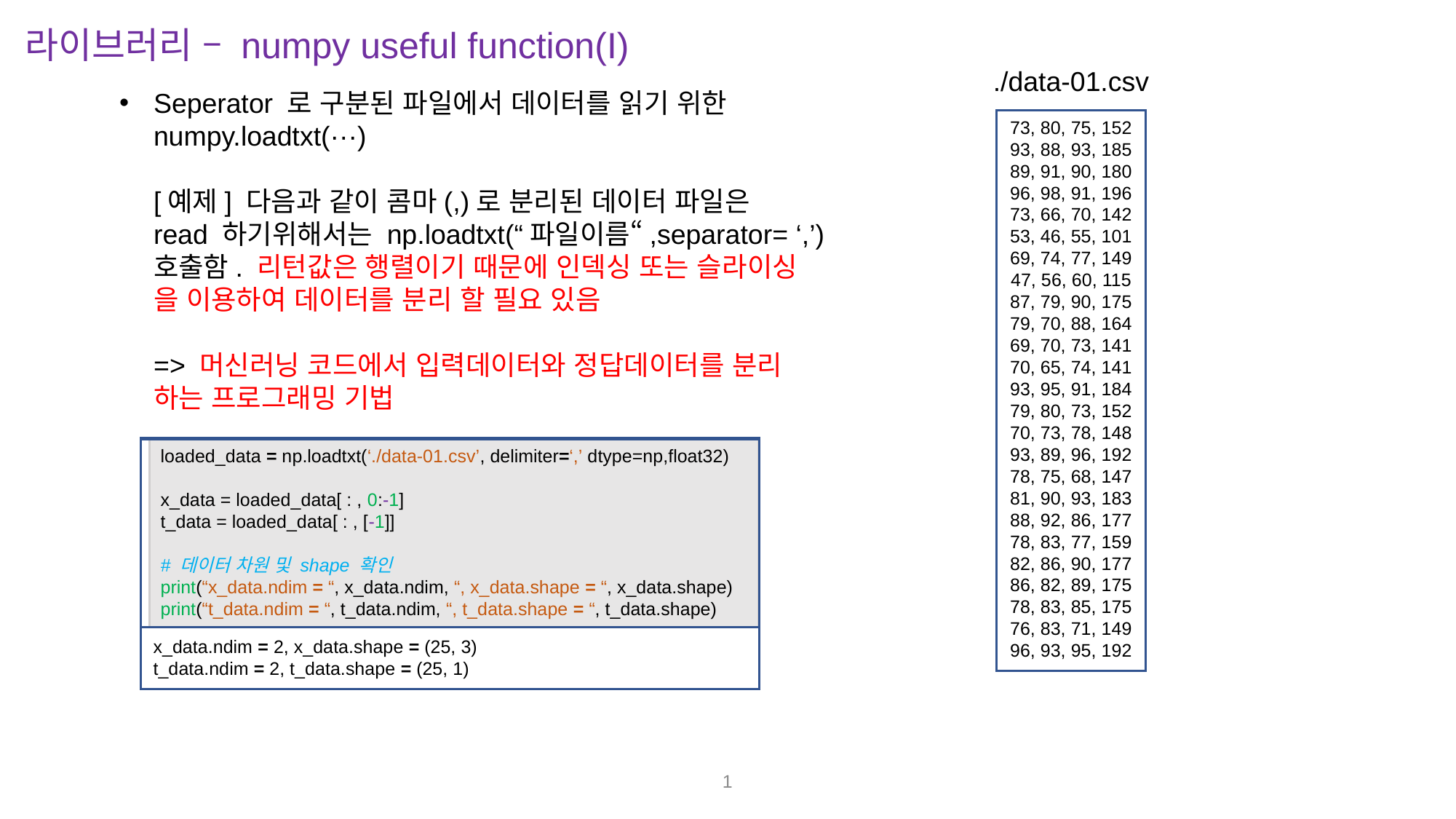

라이브러리 – numpy useful function(I)
./data-01.csv
Seperator 로 구분된 파일에서 데이터를 읽기 위한
numpy.loadtxt(···)
[예제] 다음과 같이 콤마(,)로 분리된 데이터 파일은
read 하기위해서는 np.loadtxt(“파일이름“,separator= ‘,’)
호출함. 리턴값은 행렬이기 때문에 인덱싱 또는 슬라이싱
을 이용하여 데이터를 분리 할 필요 있음
=> 머신러닝 코드에서 입력데이터와 정답데이터를 분리
하는 프로그래밍 기법
73, 80, 75, 152
93, 88, 93, 185
89, 91, 90, 180
96, 98, 91, 196
73, 66, 70, 142
53, 46, 55, 101
69, 74, 77, 149
47, 56, 60, 115
87, 79, 90, 175
79, 70, 88, 164
69, 70, 73, 141
70, 65, 74, 141
93, 95, 91, 184
79, 80, 73, 152
70, 73, 78, 148
93, 89, 96, 192
78, 75, 68, 147
81, 90, 93, 183
88, 92, 86, 177
78, 83, 77, 159
82, 86, 90, 177
86, 82, 89, 175
78, 83, 85, 175
76, 83, 71, 149
96, 93, 95, 192

loaded_data = np.loadtxt(‘./data-01.csv’, delimiter=‘,’ dtype=np,float32)

x_data = loaded_data[ : , 0:-1]
t_data = loaded_data[ : , [-1]]

# 데이터 차원 및 shape 확인
print(“x_data.ndim = “, x_data.ndim, “, x_data.shape = “, x_data.shape)
print(“t_data.ndim = “, t_data.ndim, “, t_data.shape = “, t_data.shape)
x_data.ndim = 2, x_data.shape = (25, 3)
t_data.ndim = 2, t_data.shape = (25, 1)

1